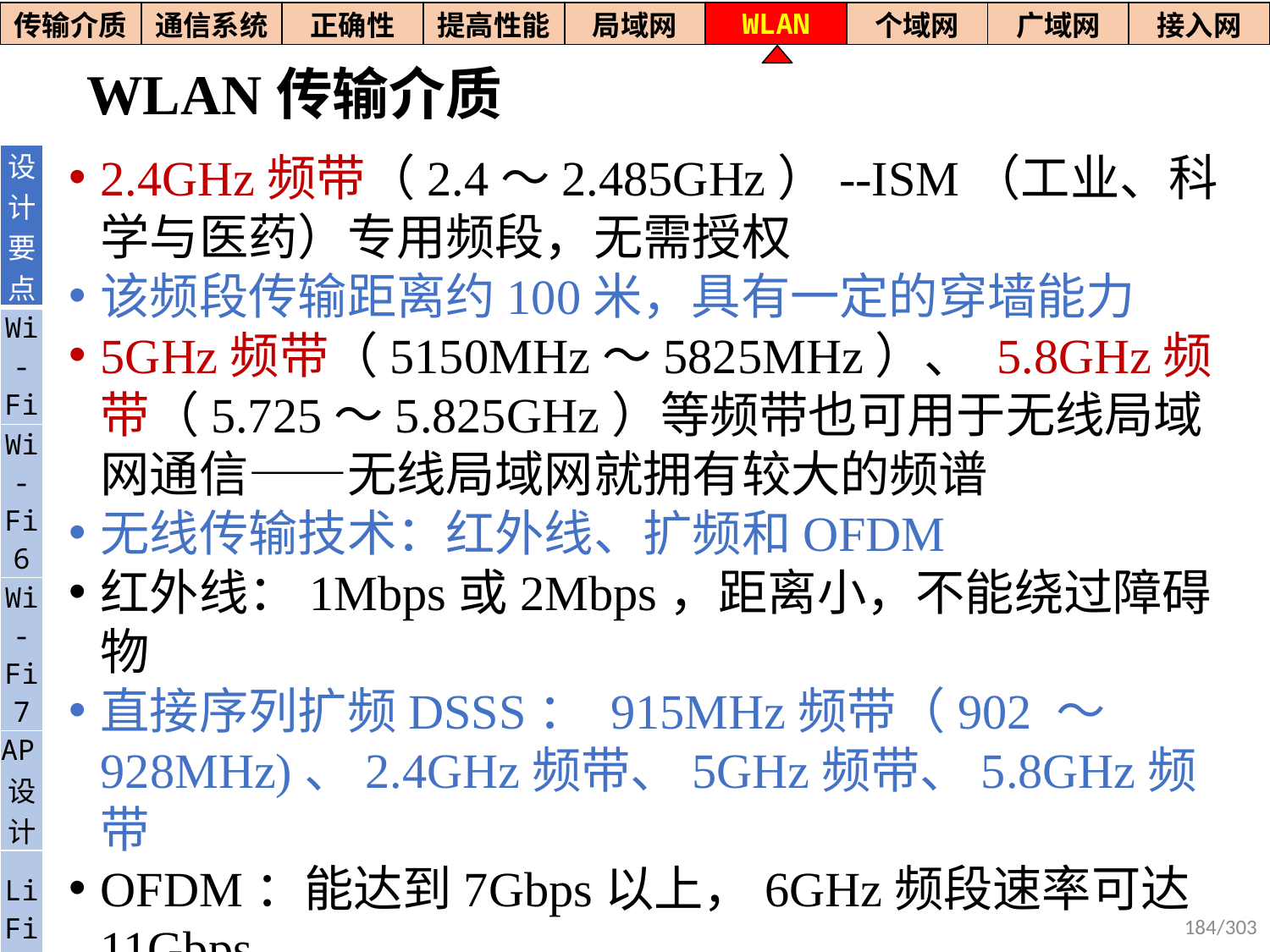

| 传输介质 | 通信系统 | 正确性 | 提高性能 | 局域网 | WLAN | 个域网 | 广域网 | 接入网 |
| --- | --- | --- | --- | --- | --- | --- | --- | --- |

# WLAN传输介质
2.4GHz频带（2.4～2.485GHz）--ISM（工业、科学与医药）专用频段，无需授权
该频段传输距离约100米，具有一定的穿墙能力
5GHz频带（5150MHz～5825MHz）、 5.8GHz频带（5.725～5.825GHz）等频带也可用于无线局域网通信——无线局域网就拥有较大的频谱
无线传输技术：红外线、扩频和OFDM
红外线：1Mbps或2Mbps，距离小，不能绕过障碍物
直接序列扩频DSSS： 915MHz频带（902 ～ 928MHz)、2.4GHz频带、5GHz频带、5.8GHz频带
OFDM：能达到7Gbps以上，6GHz频段速率可达11Gbps
联合4096QAM等技术，速率将达到30Gbps
| 设计要点 |
| --- |
| Wi- Fi |
| Wi-Fi6 |
| Wi-Fi7 |
| AP设计 |
| Li Fi |
184/303